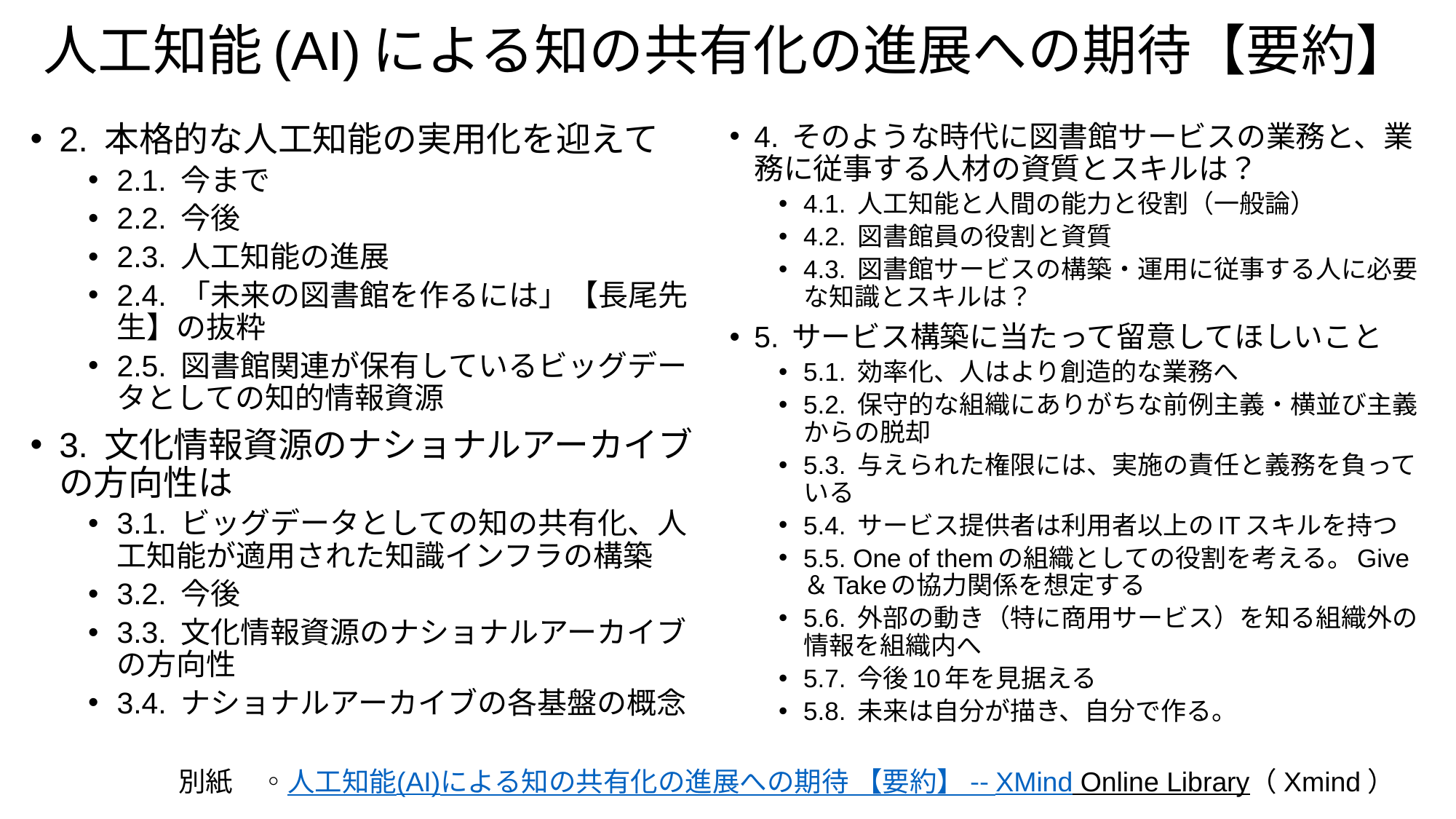

# 人工知能(AI)による知の共有化の進展への期待【要約】
2. 本格的な人工知能の実用化を迎えて
2.1. 今まで
2.2. 今後
2.3. 人工知能の進展
2.4. 「未来の図書館を作るには」【長尾先生】の抜粋
2.5. 図書館関連が保有しているビッグデータとしての知的情報資源
3. 文化情報資源のナショナルアーカイブの方向性は
3.1. ビッグデータとしての知の共有化、人工知能が適用された知識インフラの構築
3.2. 今後
3.3. 文化情報資源のナショナルアーカイブの方向性
3.4. ナショナルアーカイブの各基盤の概念
4. そのような時代に図書館サービスの業務と、業務に従事する人材の資質とスキルは？
4.1. 人工知能と人間の能力と役割（一般論）
4.2. 図書館員の役割と資質
4.3. 図書館サービスの構築・運用に従事する人に必要な知識とスキルは？
5. サービス構築に当たって留意してほしいこと
5.1. 効率化、人はより創造的な業務へ
5.2. 保守的な組織にありがちな前例主義・横並び主義からの脱却
5.3. 与えられた権限には、実施の責任と義務を負っている
5.4. サービス提供者は利用者以上のITスキルを持つ
5.5. One of themの組織としての役割を考える。Give＆Takeの協力関係を想定する
5.6. 外部の動き（特に商用サービス）を知る組織外の情報を組織内へ
5.7. 今後10年を見据える
5.8. 未来は自分が描き、自分で作る。

別紙　◦人工知能(AI)による知の共有化の進展への期待 【要約】 -- XMind Online Library（Xmind）